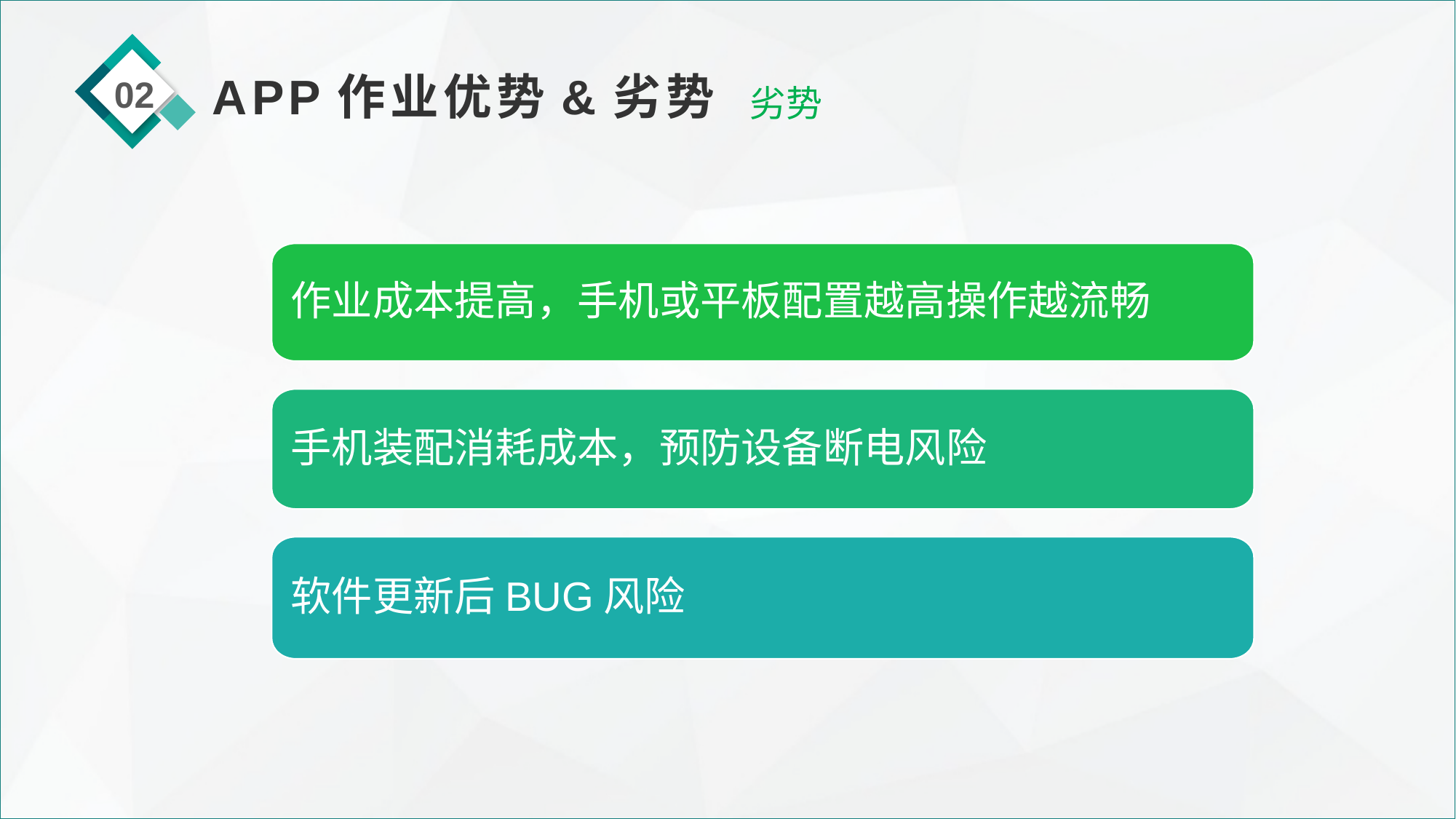

02
APP作业优势&劣势
劣势
作业成本提高，手机或平板配置越高操作越流畅
手机装配消耗成本，预防设备断电风险
软件更新后BUG风险